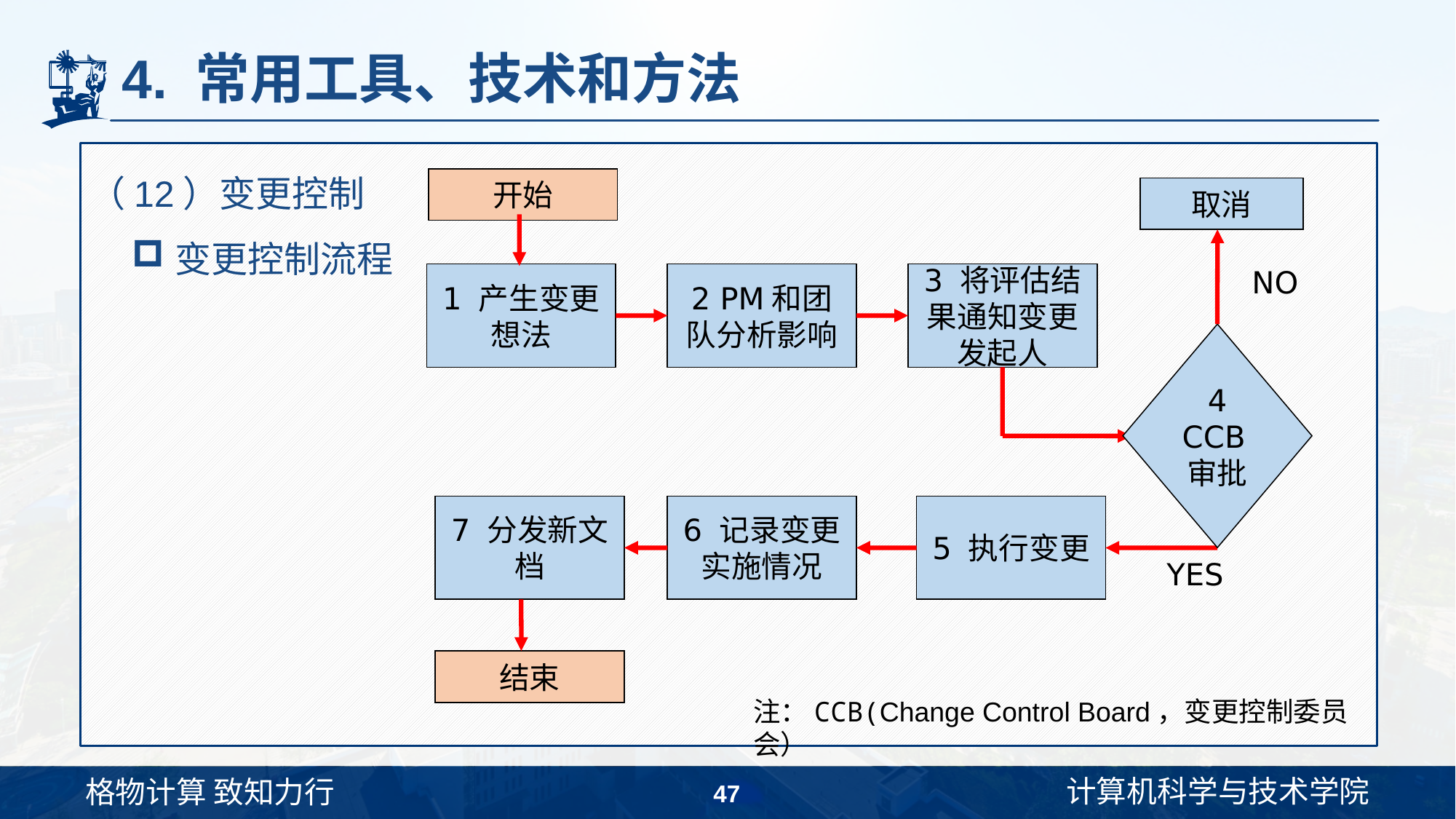

# 4. 常用工具、技术和方法
（12）变更控制
变更控制流程
开始
取消

NO
1 产生变更想法
2 PM和团队分析影响
3 将评估结果通知变更发起人

4 CCB审批

7 分发新文档
6 记录变更
实施情况
5 执行变更

YES

结束
注：CCB(Change Control Board，变更控制委员会）
47